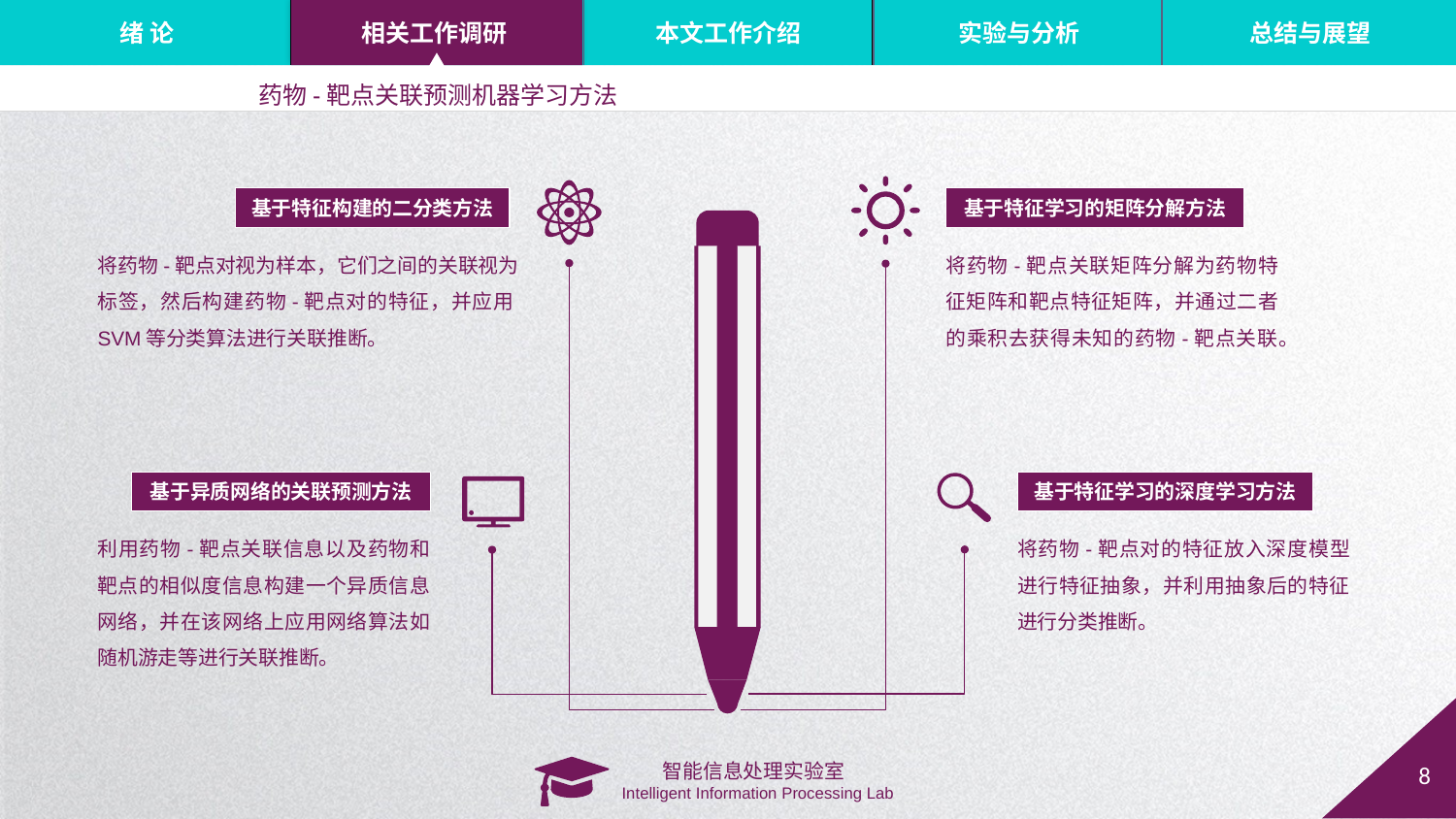

药物-靶点关联预测机器学习方法

基于特征构建的二分类方法
基于特征学习的矩阵分解方法

将药物-靶点对视为样本，它们之间的关联视为标签，然后构建药物-靶点对的特征，并应用SVM等分类算法进行关联推断。
将药物-靶点关联矩阵分解为药物特征矩阵和靶点特征矩阵，并通过二者的乘积去获得未知的药物-靶点关联。

基于异质网络的关联预测方法
基于特征学习的深度学习方法

利用药物-靶点关联信息以及药物和靶点的相似度信息构建一个异质信息网络，并在该网络上应用网络算法如随机游走等进行关联推断。
将药物-靶点对的特征放入深度模型进行特征抽象，并利用抽象后的特征进行分类推断。

8